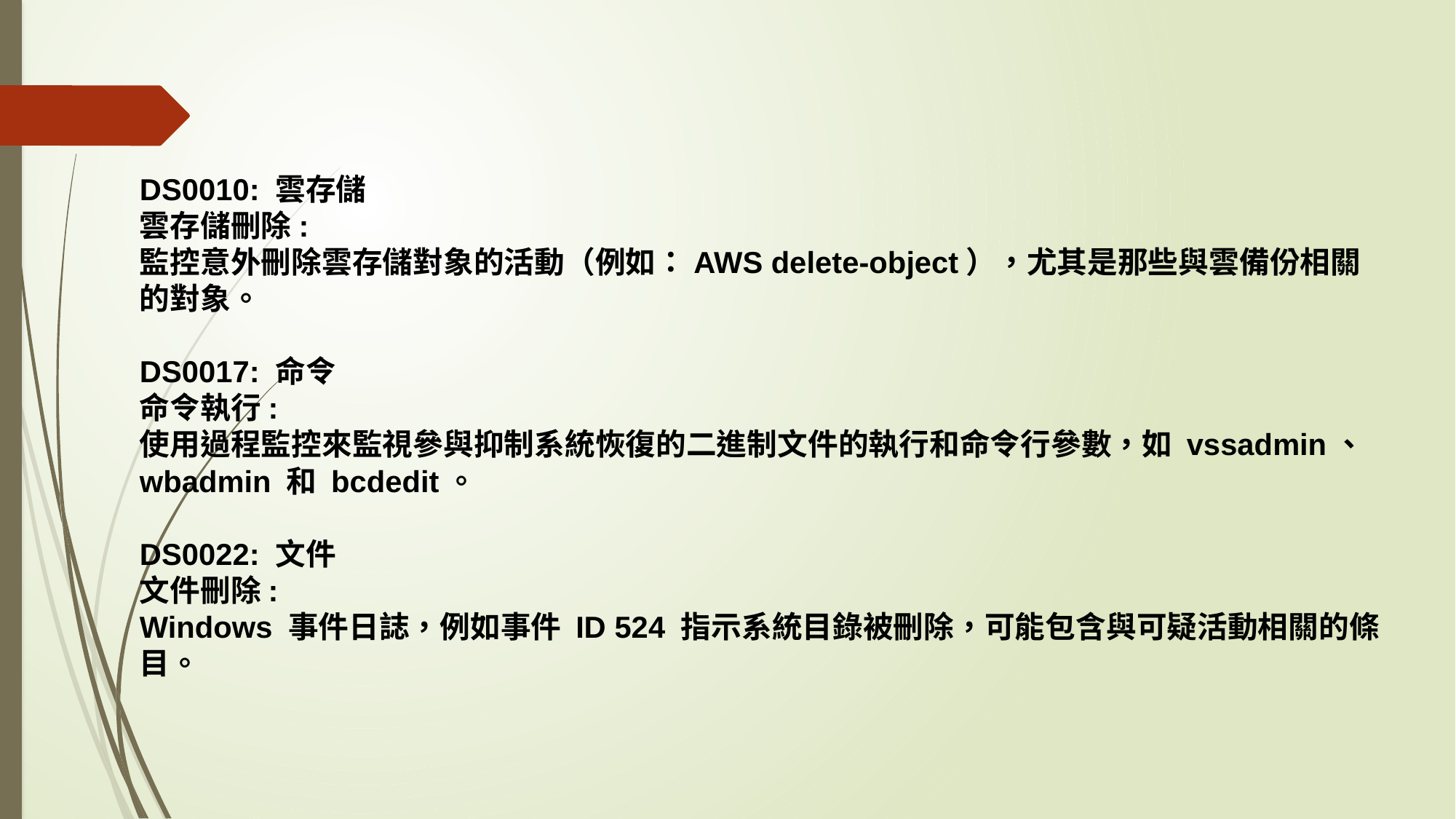

DS0010: 雲存儲
雲存儲刪除:
監控意外刪除雲存儲對象的活動（例如：AWS delete-object），尤其是那些與雲備份相關的對象。

DS0017: 命令
命令執行:
使用過程監控來監視參與抑制系統恢復的二進制文件的執行和命令行參數，如 vssadmin、wbadmin 和 bcdedit。

DS0022: 文件
文件刪除:
Windows 事件日誌，例如事件 ID 524 指示系統目錄被刪除，可能包含與可疑活動相關的條目。